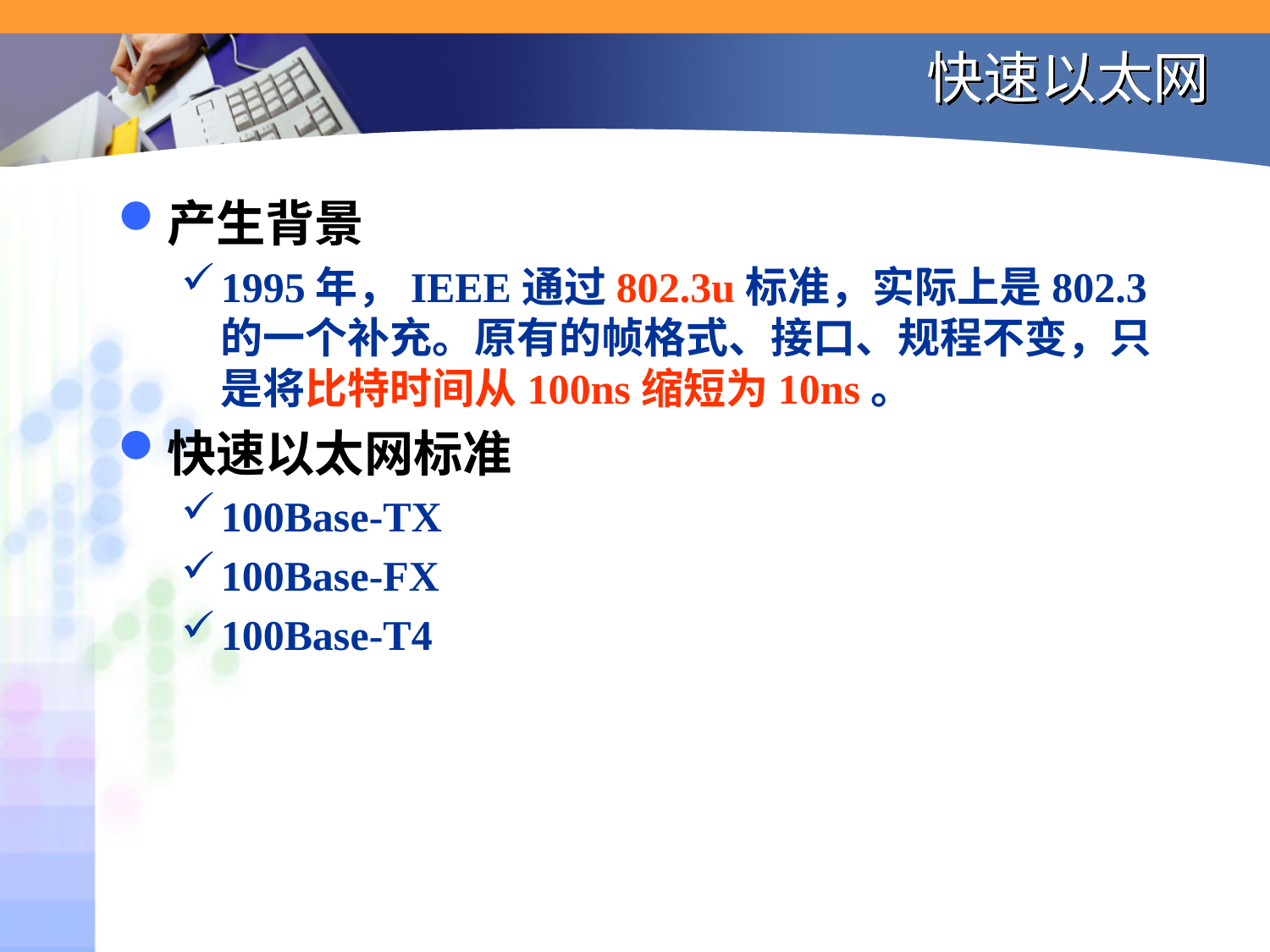

# 快速以太网
产生背景
1995年，IEEE通过802.3u标准，实际上是802.3的一个补充。原有的帧格式、接口、规程不变，只是将比特时间从100ns缩短为10ns。
快速以太网标准
100Base-TX
100Base-FX
100Base-T4